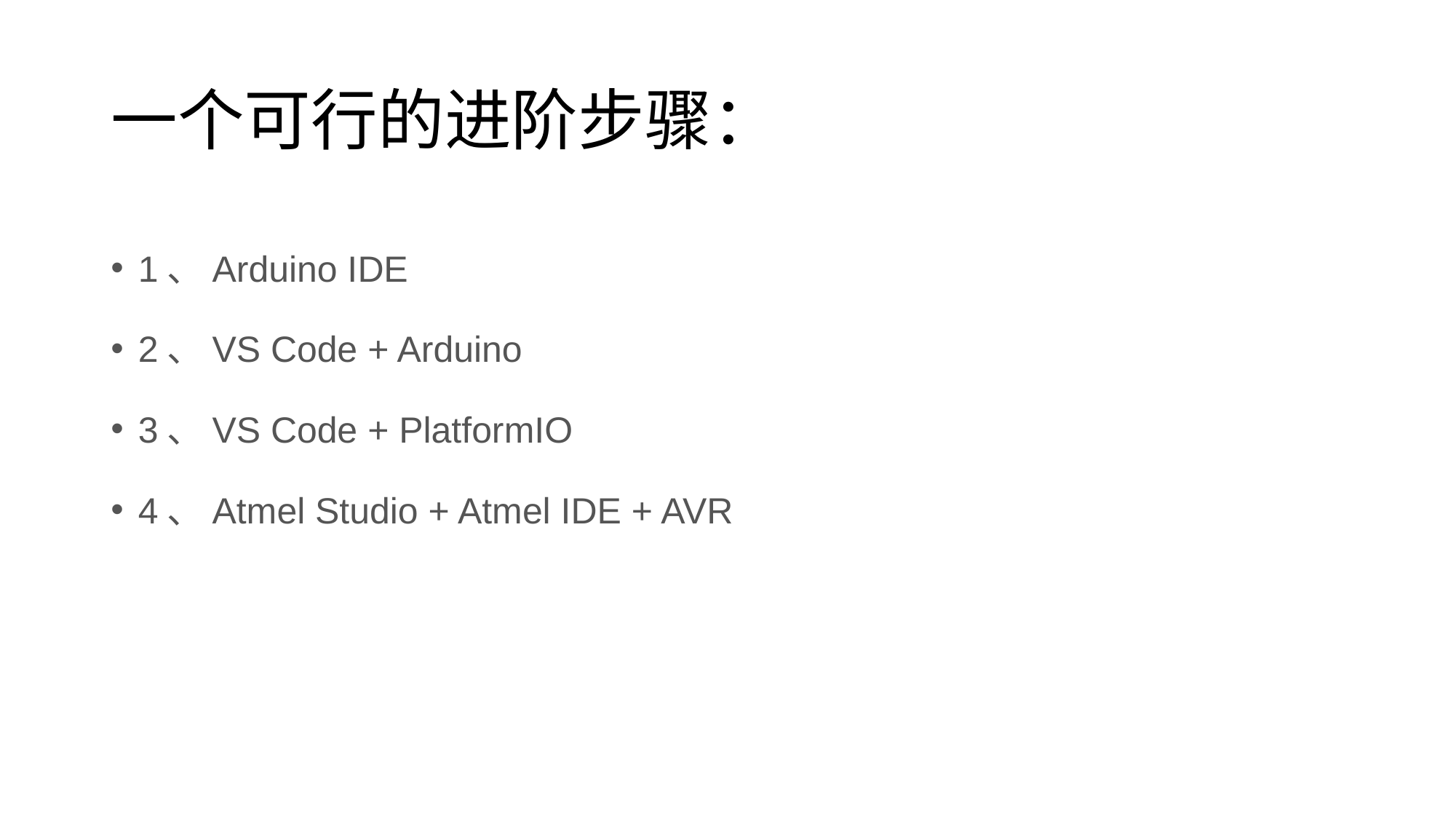

# 一个可行的进阶步骤：
1、Arduino IDE
2、VS Code + Arduino
3、VS Code + PlatformIO
4、Atmel Studio + Atmel IDE + AVR